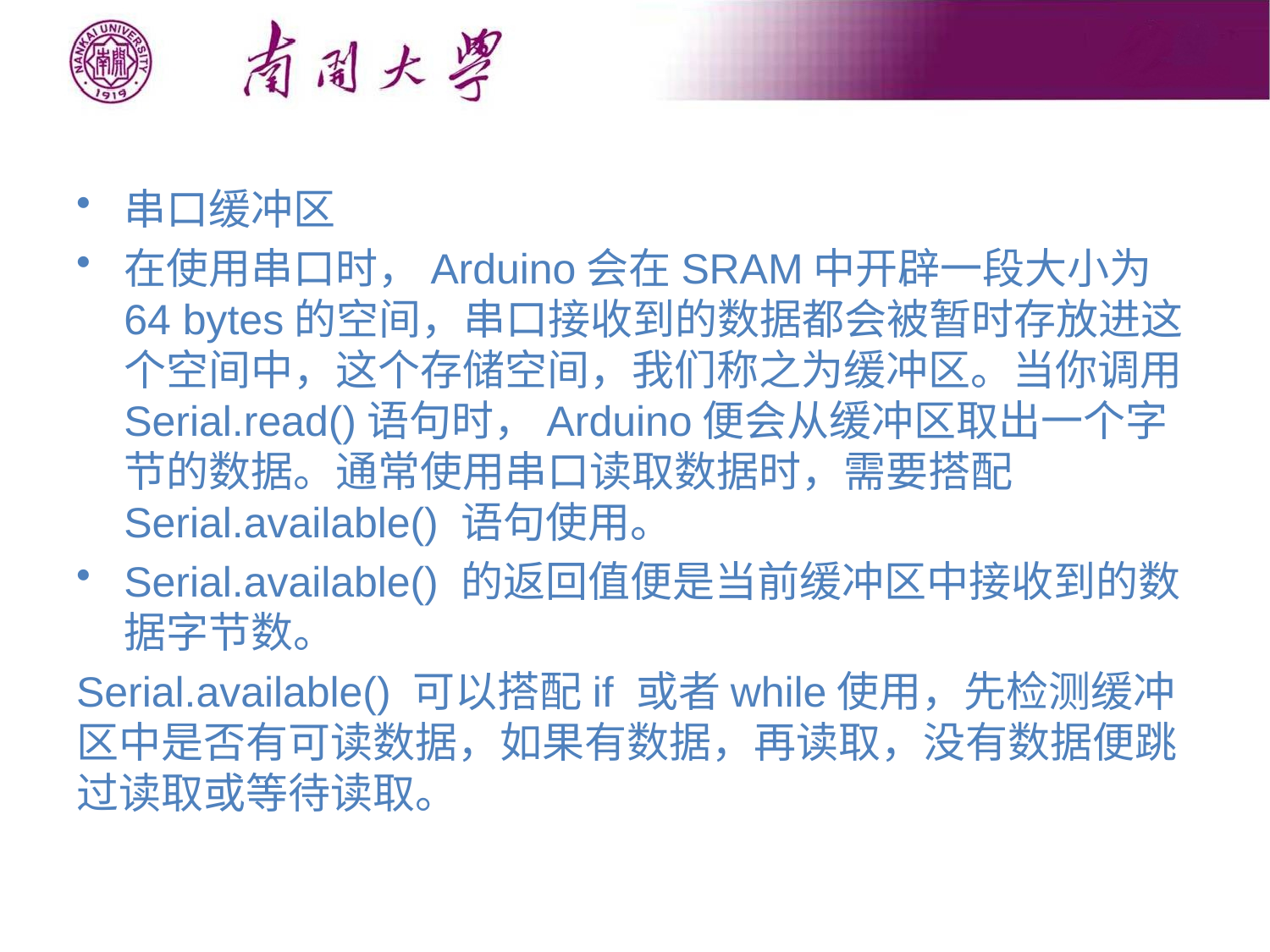

串口缓冲区
在使用串口时，Arduino会在SRAM中开辟一段大小为64 bytes的空间，串口接收到的数据都会被暂时存放进这个空间中，这个存储空间，我们称之为缓冲区。当你调用Serial.read()语句时，Arduino便会从缓冲区取出一个字节的数据。通常使用串口读取数据时，需要搭配Serial.available() 语句使用。
Serial.available() 的返回值便是当前缓冲区中接收到的数据字节数。
Serial.available() 可以搭配if 或者while使用，先检测缓冲区中是否有可读数据，如果有数据，再读取，没有数据便跳过读取或等待读取。